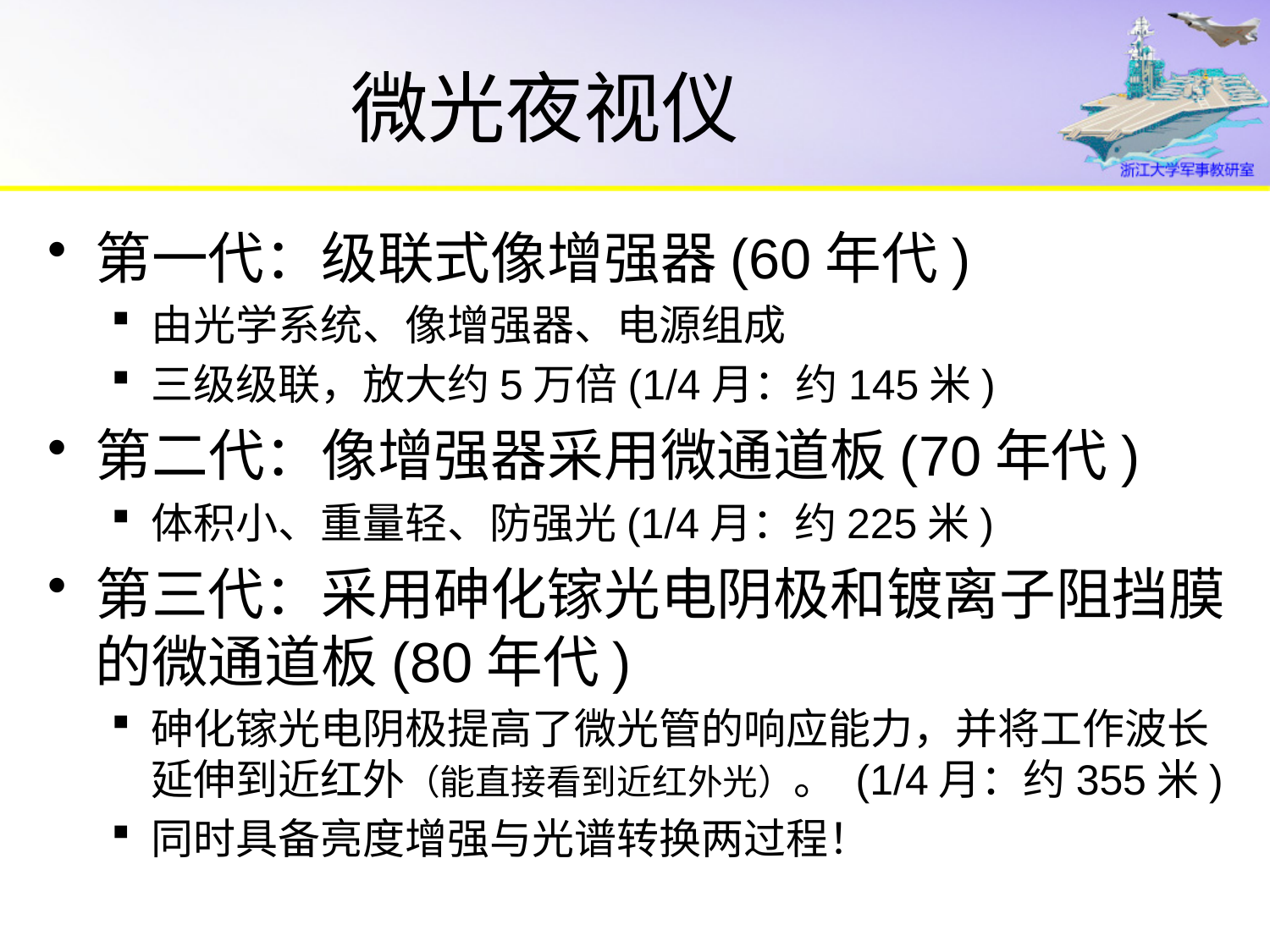

# 微光夜视仪
第一代：级联式像增强器(60年代)
由光学系统、像增强器、电源组成
三级级联，放大约5万倍(1/4月：约145米)
第二代：像增强器采用微通道板(70年代)
体积小、重量轻、防强光(1/4月：约225米)
第三代：采用砷化镓光电阴极和镀离子阻挡膜的微通道板(80年代)
砷化镓光电阴极提高了微光管的响应能力，并将工作波长延伸到近红外（能直接看到近红外光）。 (1/4月：约355米)
同时具备亮度增强与光谱转换两过程！